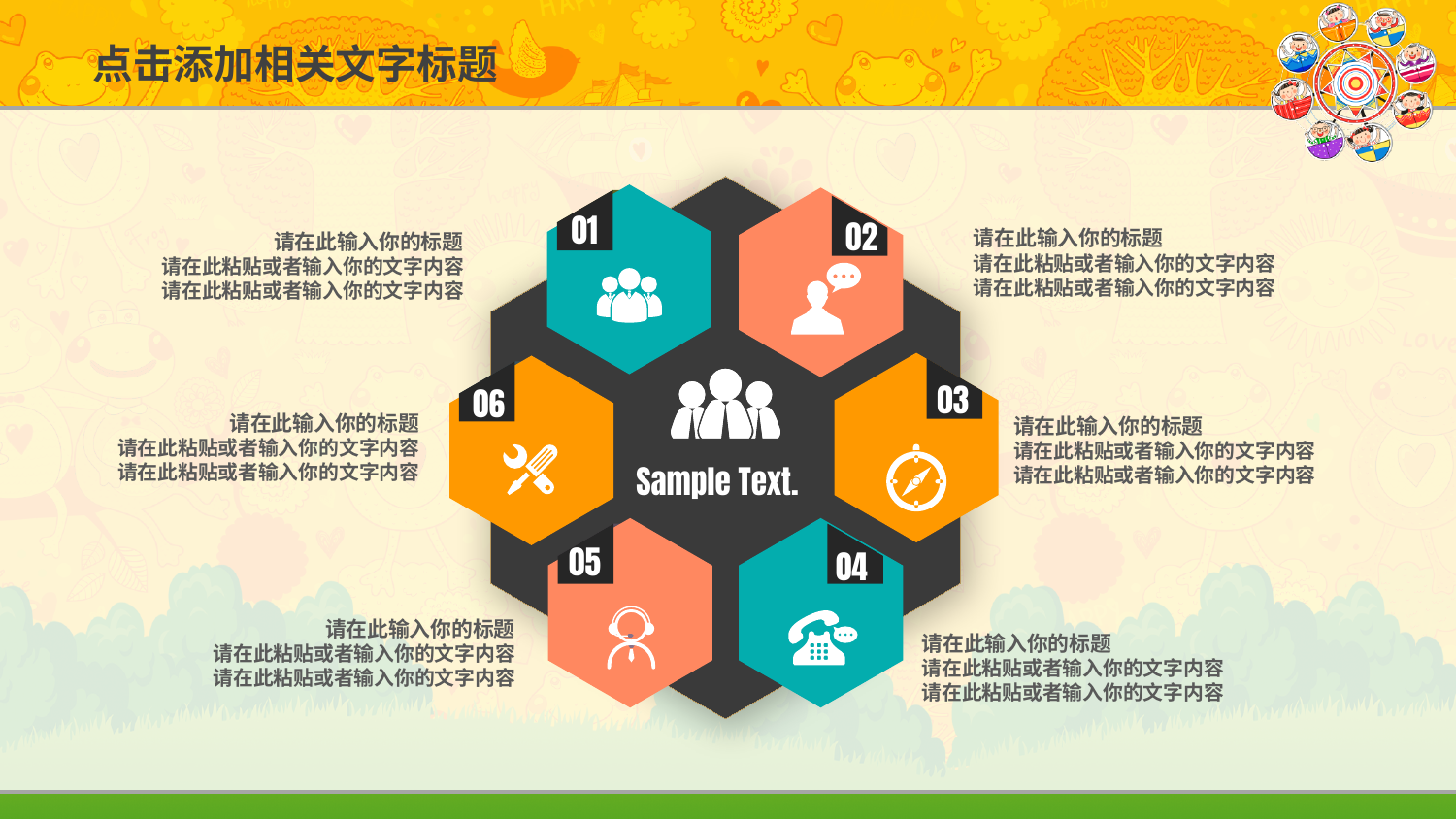

01

02
请在此输入你的标题
请在此粘贴或者输入你的文字内容
请在此粘贴或者输入你的文字内容
请在此输入你的标题
请在此粘贴或者输入你的文字内容
请在此粘贴或者输入你的文字内容

03

06

Sample Text.
请在此输入你的标题
请在此粘贴或者输入你的文字内容
请在此粘贴或者输入你的文字内容
请在此输入你的标题
请在此粘贴或者输入你的文字内容
请在此粘贴或者输入你的文字内容

05

04
请在此输入你的标题
请在此粘贴或者输入你的文字内容
请在此粘贴或者输入你的文字内容
请在此输入你的标题
请在此粘贴或者输入你的文字内容
请在此粘贴或者输入你的文字内容